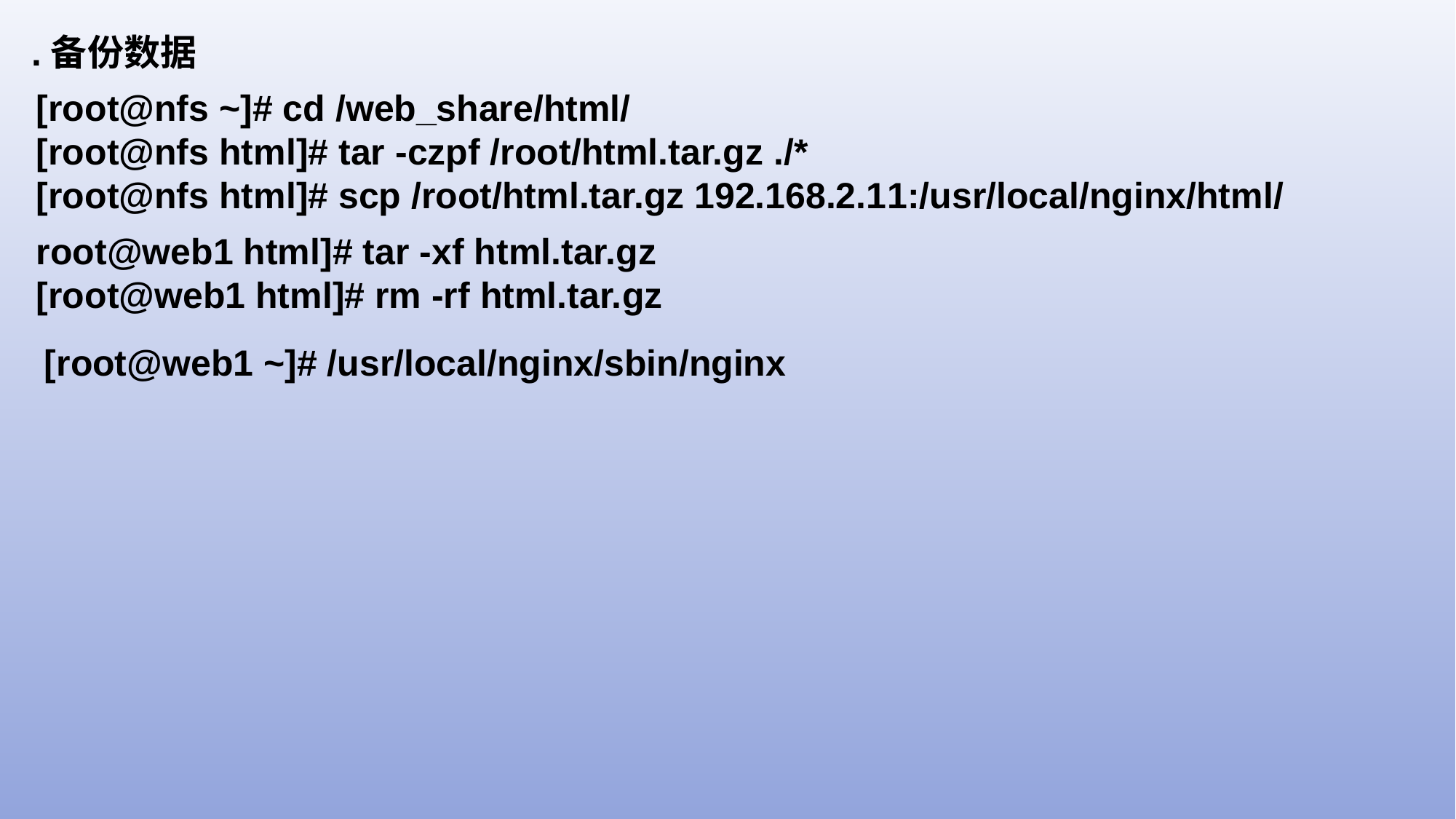

.备份数据
[root@nfs ~]# cd /web_share/html/
[root@nfs html]# tar -czpf /root/html.tar.gz ./*
[root@nfs html]# scp /root/html.tar.gz 192.168.2.11:/usr/local/nginx/html/
root@web1 html]# tar -xf html.tar.gz
[root@web1 html]# rm -rf html.tar.gz
[root@web1 ~]# /usr/local/nginx/sbin/nginx